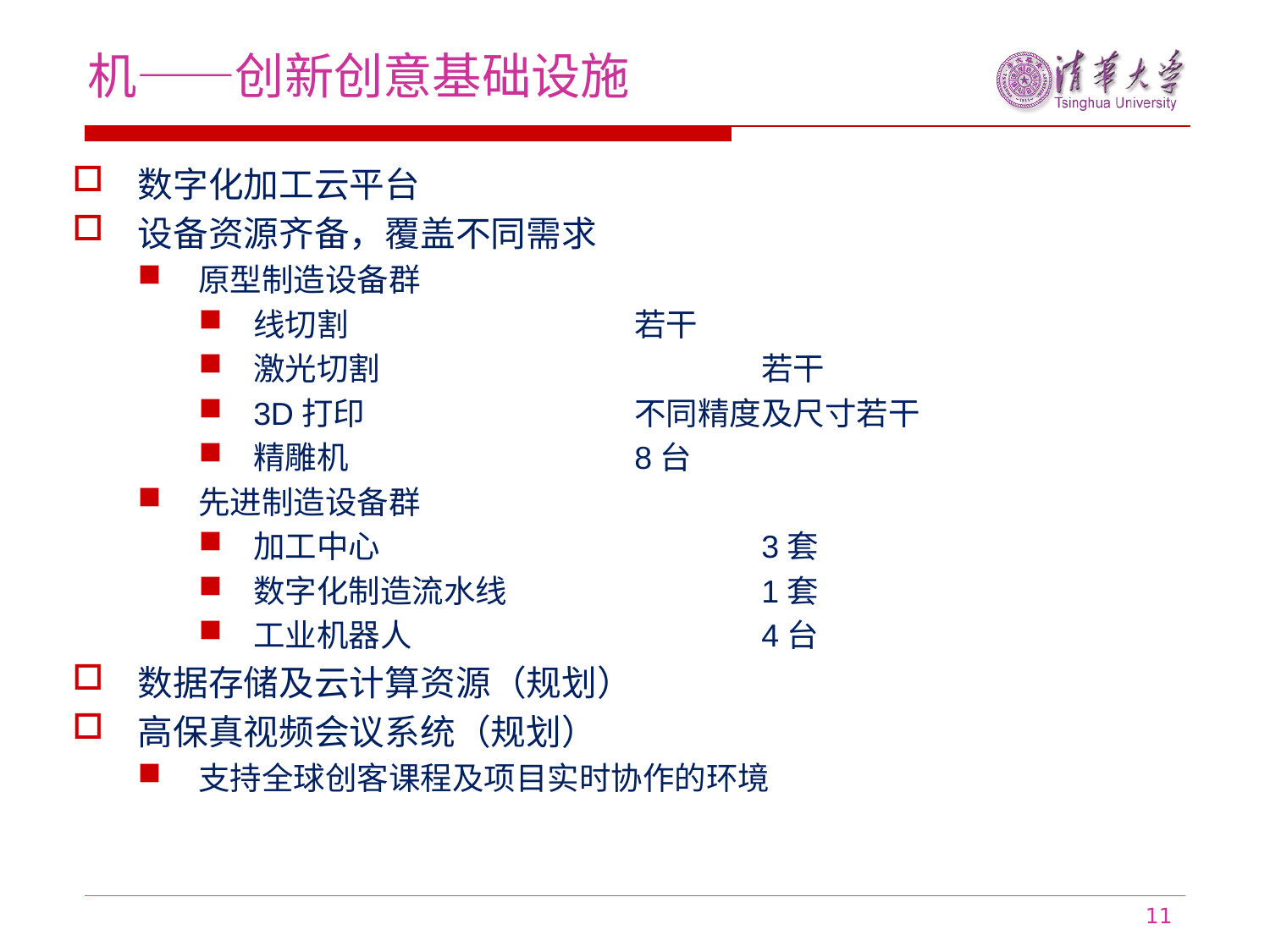

机——创新创意基础设施
数字化加工云平台
设备资源齐备，覆盖不同需求
原型制造设备群
线切割			若干
激光切割			若干
3D打印			不同精度及尺寸若干
精雕机			8台
先进制造设备群
加工中心			3套
数字化制造流水线		1套
工业机器人			4台
数据存储及云计算资源（规划）
高保真视频会议系统（规划）
支持全球创客课程及项目实时协作的环境
11